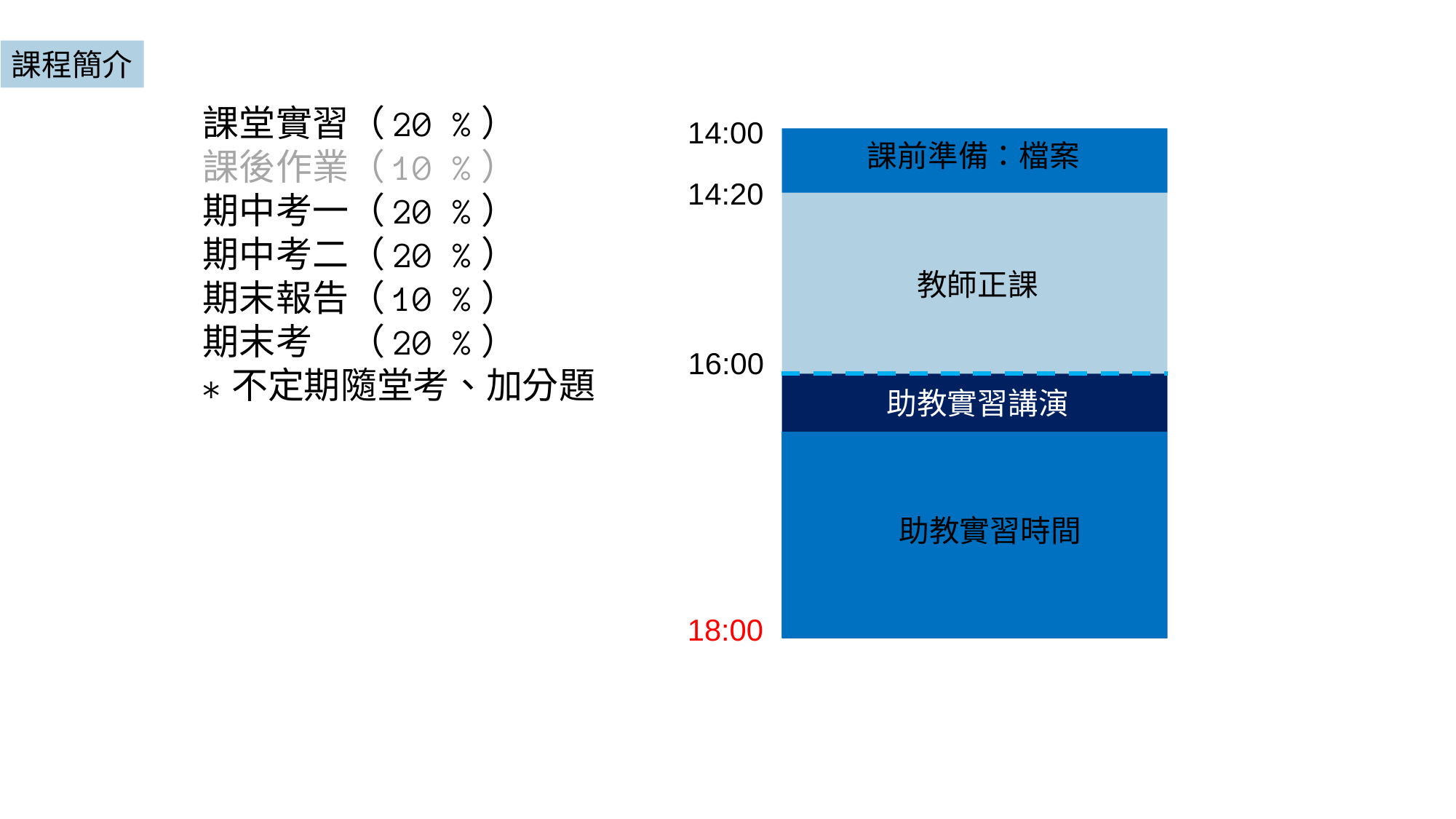

課程簡介
課堂實習（20 %）
課後作業（10 %）
期中考一（20 %）
期中考二（20 %）
期末報告（10 %）
期末考　（20 %）
*不定期隨堂考、加分題
14:00

課前準備：檔案
14:20
教師正課
16:00

助教實習講演

助教實習時間
18:00